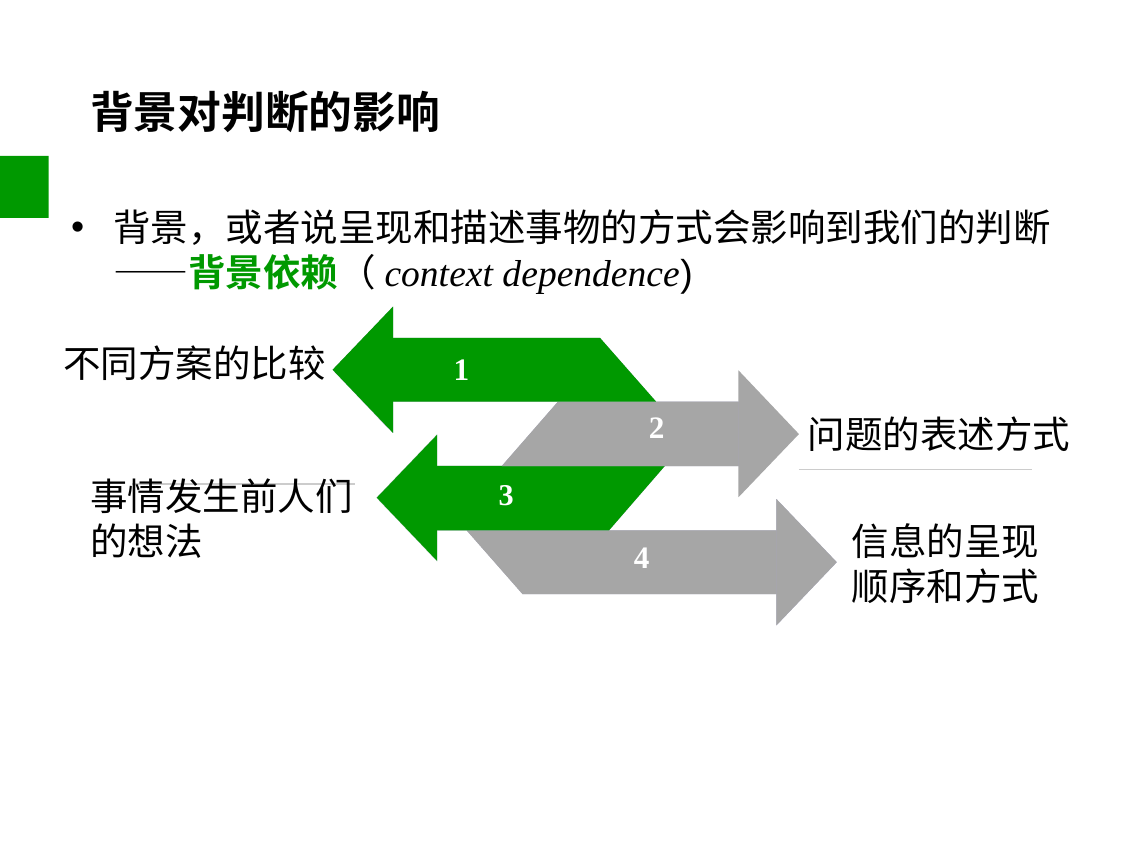

# 背景对判断的影响

背景，或者说呈现和描述事物的方式会影响到我们的判断——背景依赖（context dependence)

2
3
4
不同方案的比较
1
问题的表述方式
事情发生前人们的想法
信息的呈现顺序和方式
56